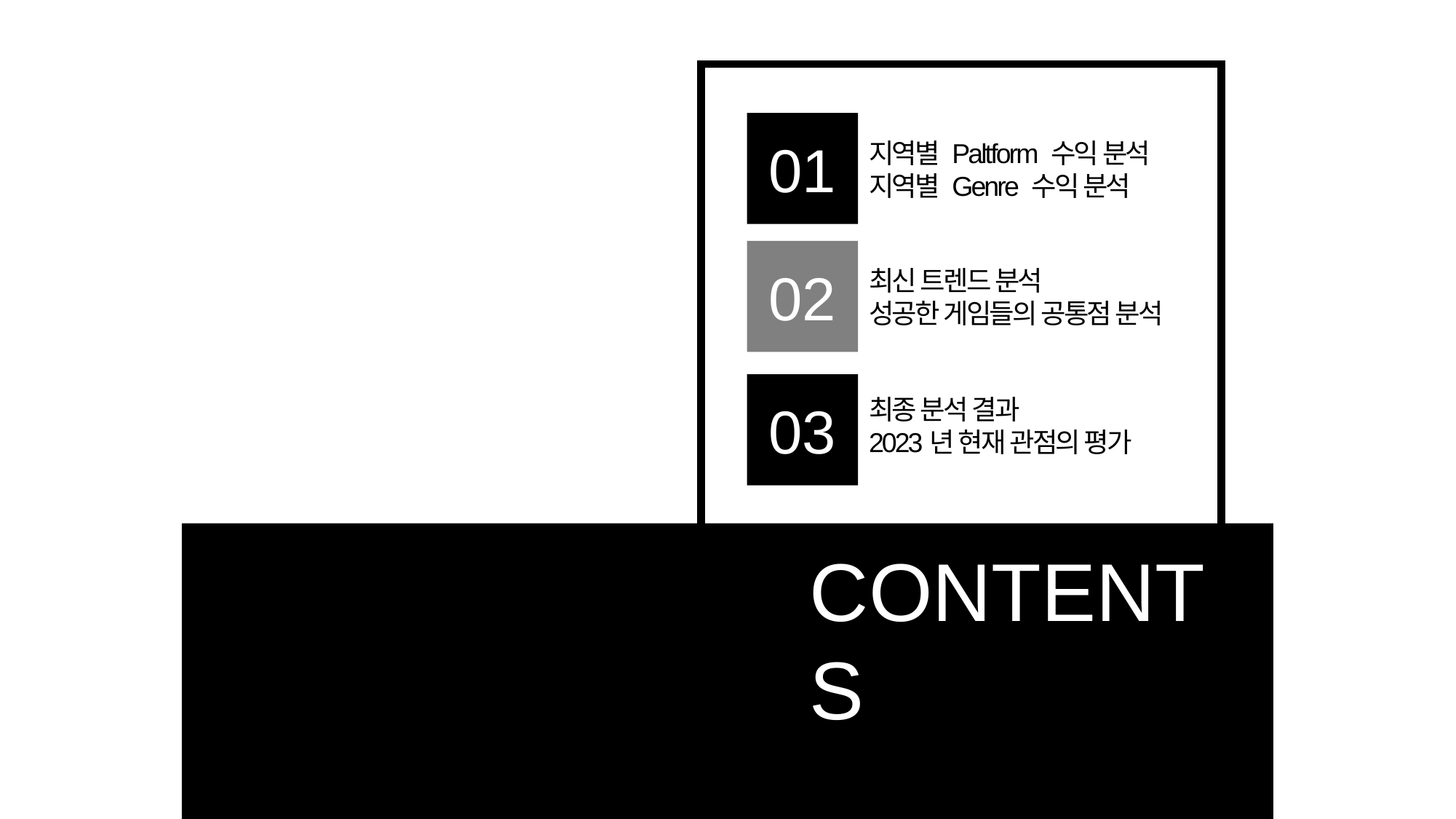

01
지역별 Paltform 수익 분석
지역별 Genre 수익 분석
02
최신 트렌드 분석
성공한 게임들의 공통점 분석
03
최종 분석 결과
2023년 현재 관점의 평가

CONTENTS